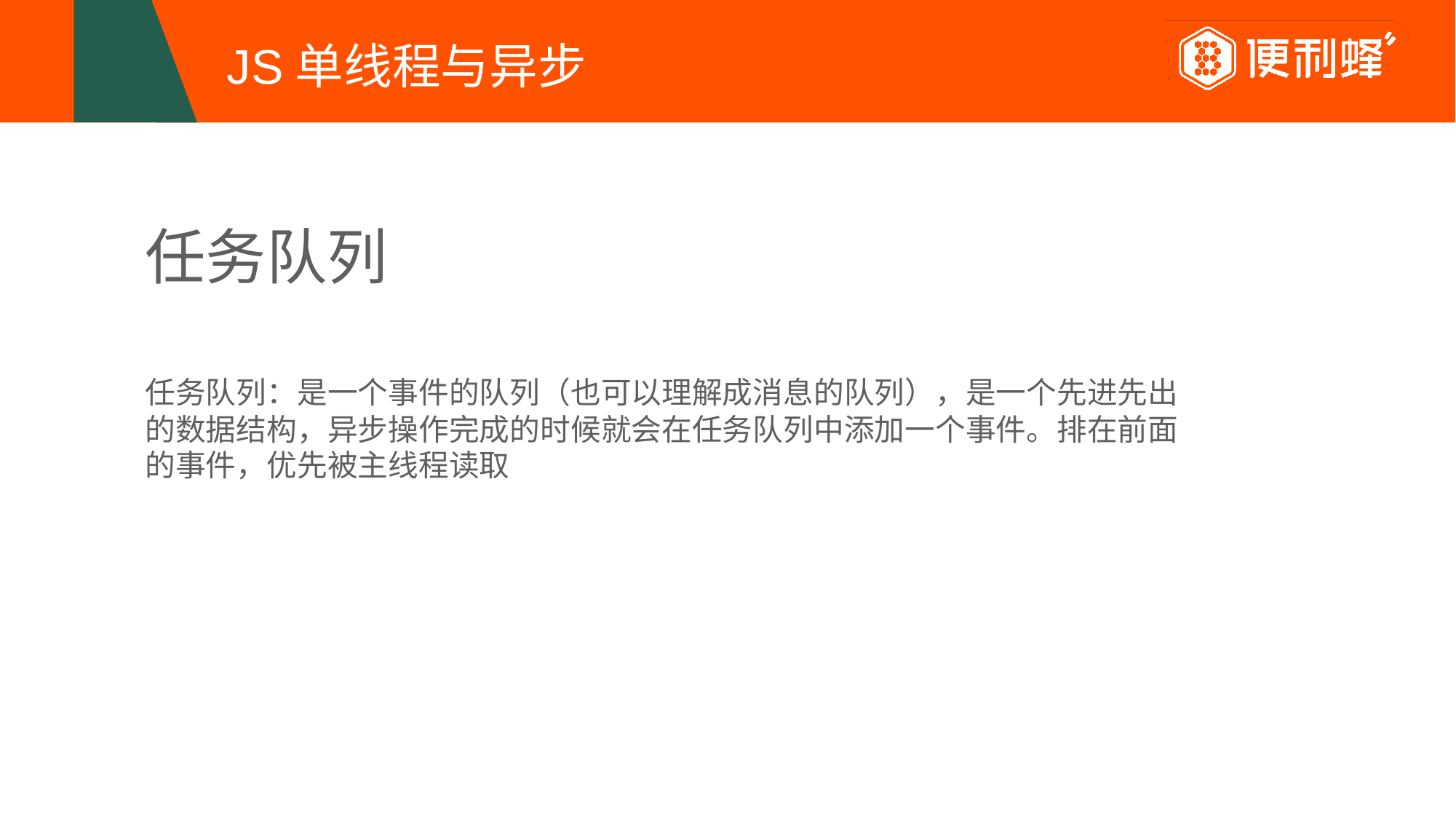

# JS单线程与异步
任务队列
任务队列：是一个事件的队列（也可以理解成消息的队列），是一个先进先出的数据结构，异步操作完成的时候就会在任务队列中添加一个事件。排在前面的事件，优先被主线程读取